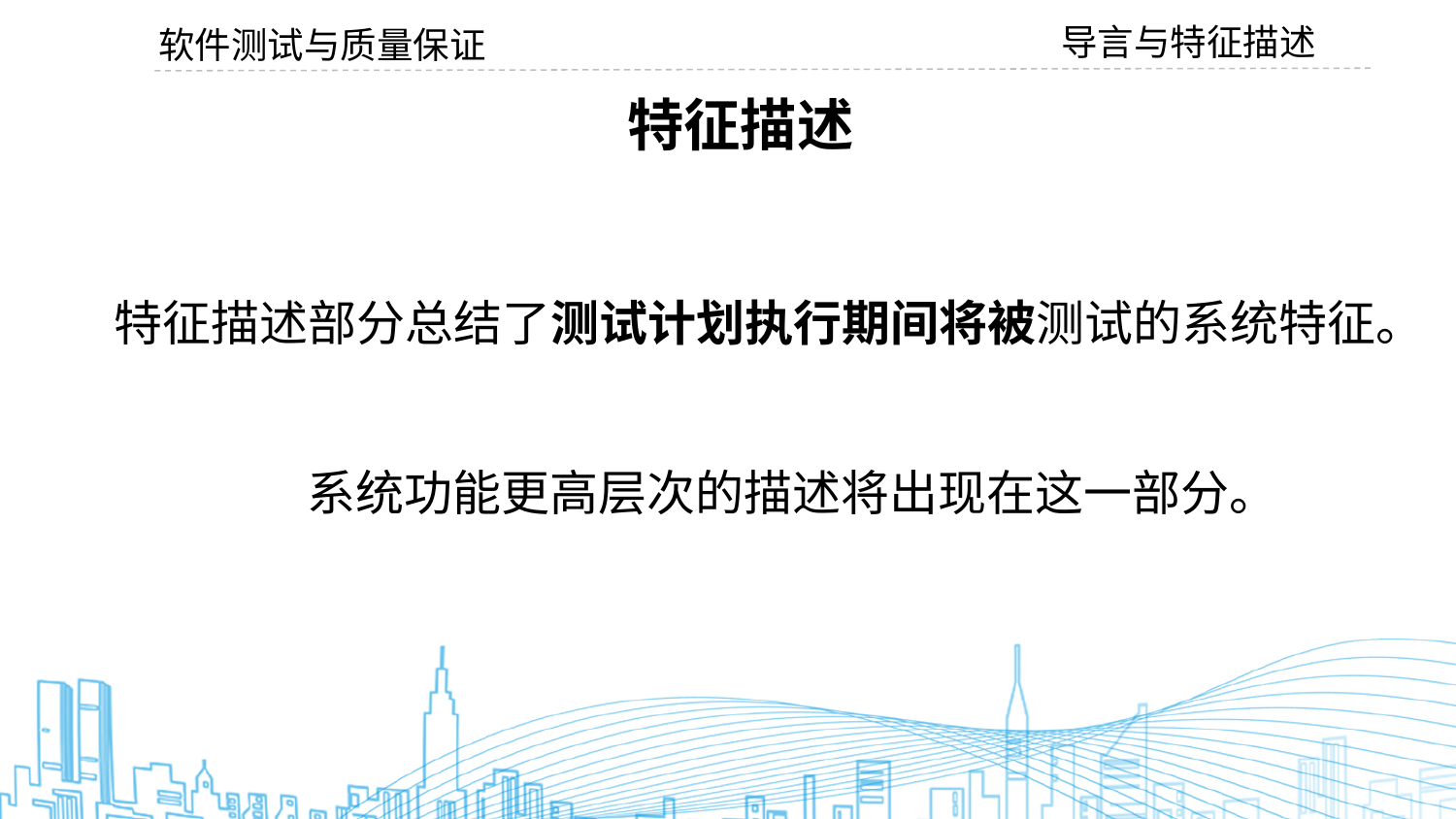

导言与特征描述
软件测试与质量保证
特征描述
特征描述部分总结了测试计划执行期间将被测试的系统特征。
系统功能更高层次的描述将出现在这一部分。